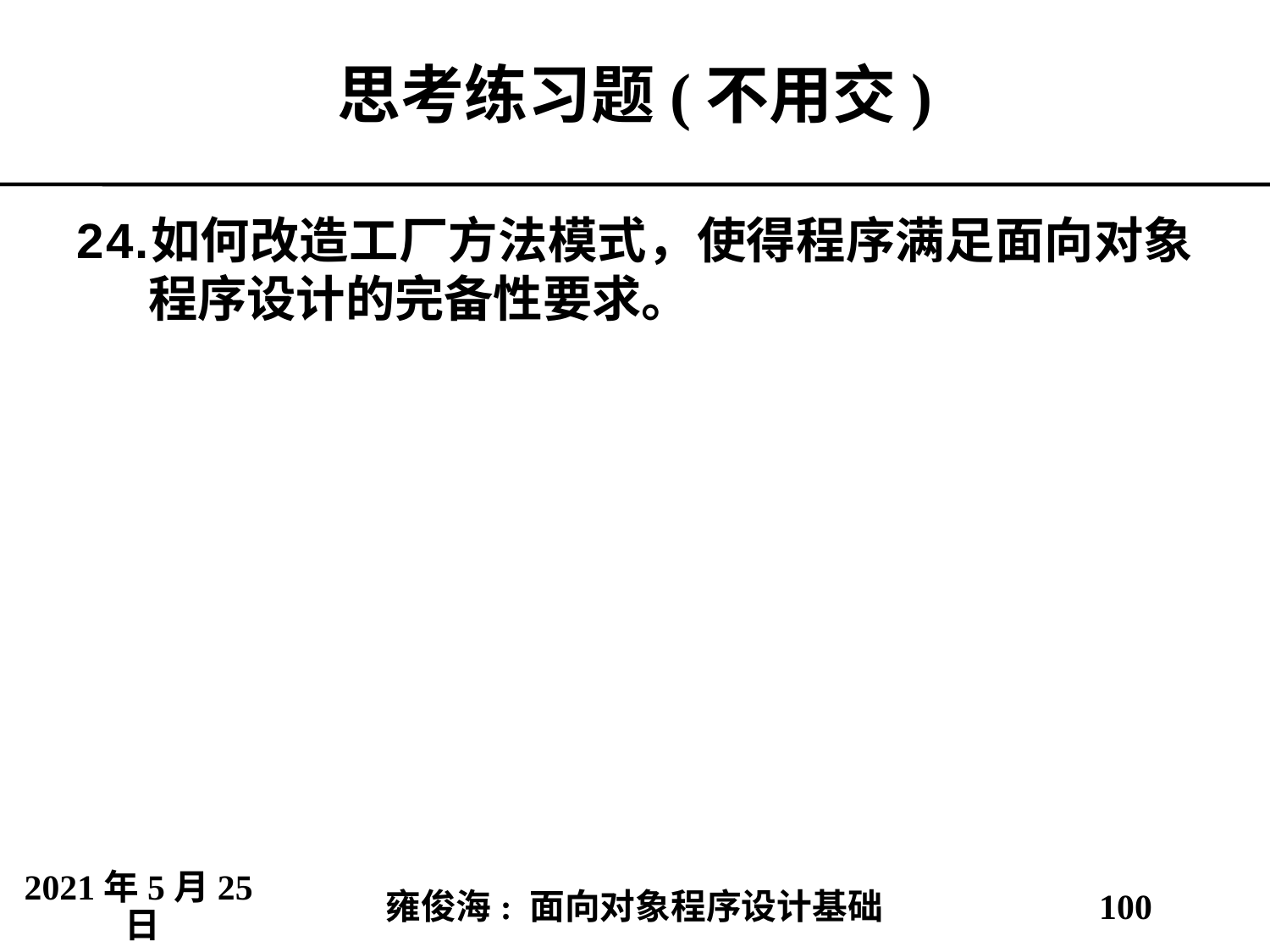

# 思考练习题(不用交)

如何改造工厂方法模式，使得程序满足面向对象程序设计的完备性要求。
2021年5月25日
雍俊海: 面向对象程序设计基础
100